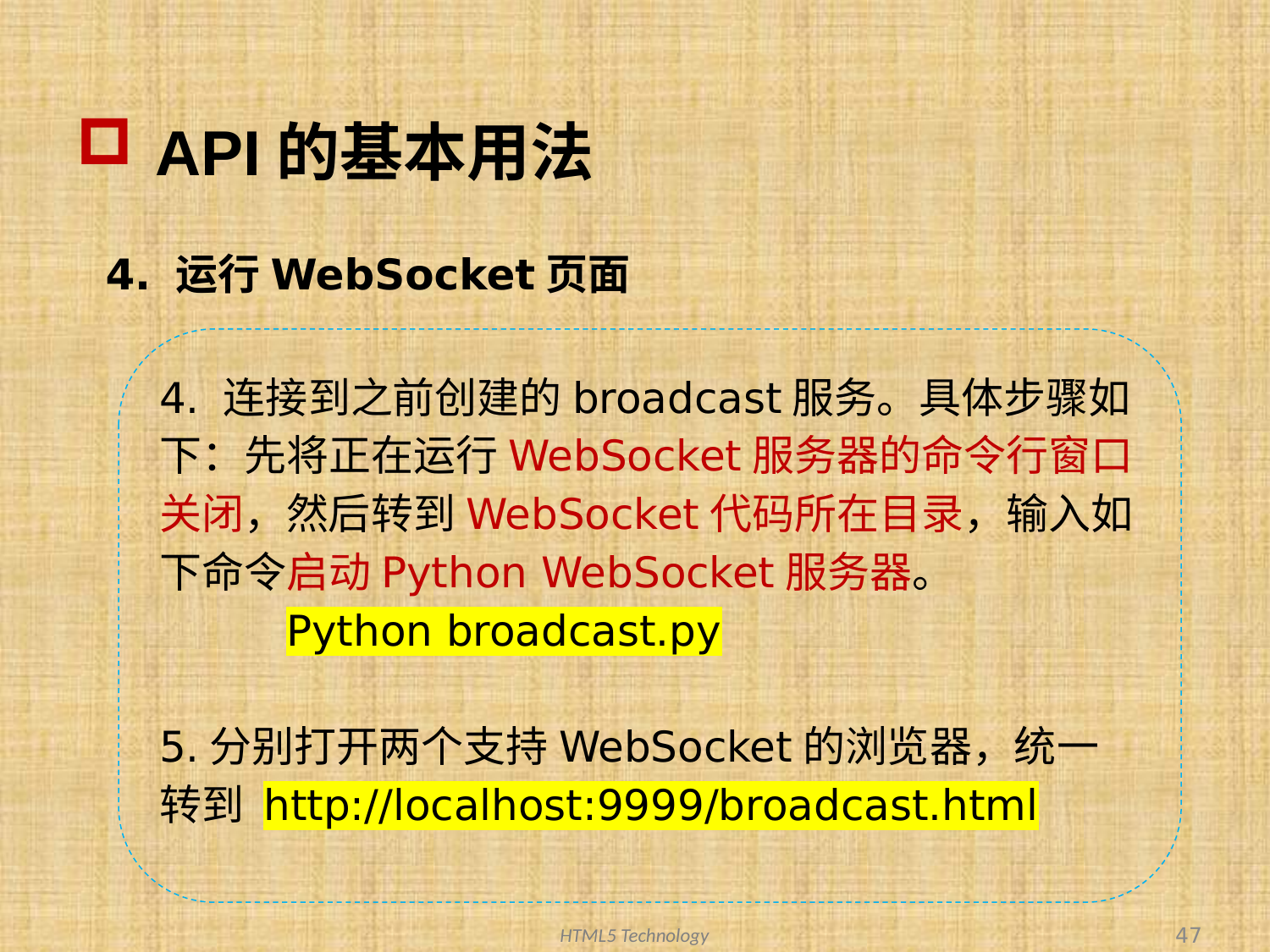

# API的基本用法
4. 运行WebSocket页面
4. 连接到之前创建的broadcast服务。具体步骤如 下：先将正在运行WebSocket服务器的命令行窗口关闭，然后转到WebSocket代码所在目录，输入如下命令启动Python WebSocket服务器。
	Python broadcast.py

5.分别打开两个支持WebSocket的浏览器，统一转到 http://localhost:9999/broadcast.html

47
HTML5 Technology